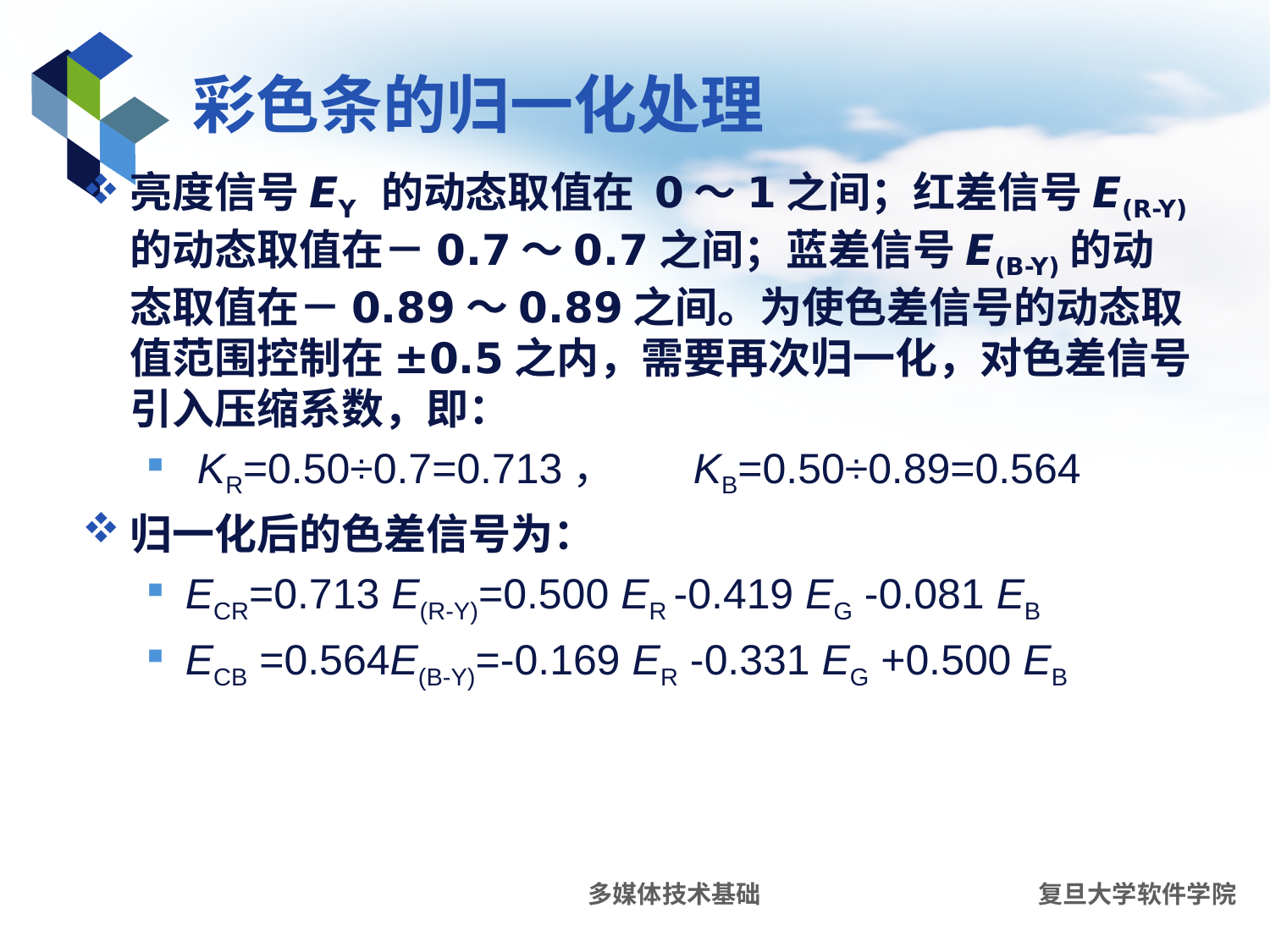

# 彩色条的归一化处理
亮度信号EY 的动态取值在 0～1之间；红差信号E(R-Y)的动态取值在－0.7～0.7之间；蓝差信号E(B-Y)的动态取值在－0.89～0.89之间。为使色差信号的动态取值范围控制在±0.5之内，需要再次归一化，对色差信号引入压缩系数，即：
 KR=0.50÷0.7=0.713， 	KB=0.50÷0.89=0.564
归一化后的色差信号为：
ECR=0.713 E(R-Y)=0.500 ER -0.419 EG -0.081 EB
ECB =0.564E(B-Y)=-0.169 ER -0.331 EG +0.500 EB
多媒体技术基础